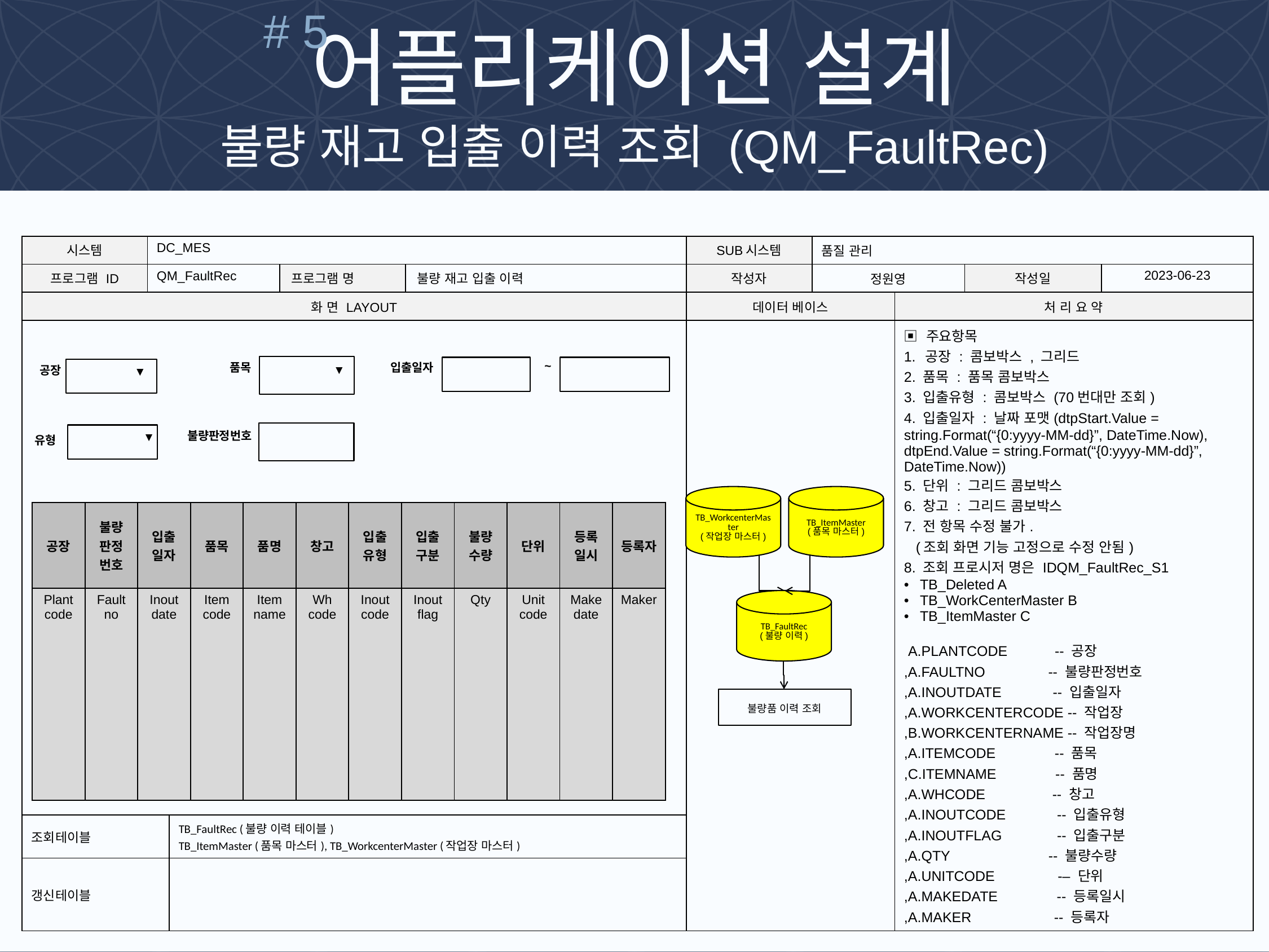

# 5
어플리케이션 설계
불량 재고 입출 이력 조회 (QM_FaultRec)

| 시스템 | DC\_MES |  |  |  | SUB시스템 | 품질 관리 |  |  |  |
| --- | --- | --- | --- | --- | --- | --- | --- | --- | --- |
| 프로그램 ID | QM\_FaultRec |  | 프로그램 명 | 불량 재고 입출 이력 | 작성자 | 정원영 |  | 작성일 | 2023-06-23 |
| 화 면 LAYOUT |  |  |  |  | 데이터 베이스 |  | 처 리 요 약 |  |  |
|  |  |  |  |  |  |  | ▣ 주요항목 공장 : 콤보박스 , 그리드 2. 품목 : 품목 콤보박스 3. 입출유형 : 콤보박스 (70번대만 조회) 4. 입출일자 : 날짜 포맷(dtpStart.Value = string.Format(“{0:yyyy-MM-dd}”, DateTime.Now), dtpEnd.Value = string.Format(“{0:yyyy-MM-dd}”, DateTime.Now)) 5. 단위 : 그리드 콤보박스 6. 창고 : 그리드 콤보박스 7. 전 항목 수정 불가. (조회 화면 기능 고정으로 수정 안됨) 8. 조회 프로시저 명은 IDQM\_FaultRec\_S1 TB\_Deleted A TB\_WorkCenterMaster B TB\_ItemMaster C A.PLANTCODE -- 공장 ,A.FAULTNO -- 불량판정번호 ,A.INOUTDATE -- 입출일자 ,A.WORKCENTERCODE -- 작업장 ,B.WORKCENTERNAME -- 작업장명 ,A.ITEMCODE -- 품목 ,C.ITEMNAME -- 품명 ,A.WHCODE -- 창고 ,A.INOUTCODE -- 입출유형 ,A.INOUTFLAG -- 입출구분 ,A.QTY -- 불량수량 ,A.UNITCODE -– 단위 ,A.MAKEDATE -- 등록일시 ,A.MAKER -- 등록자 |  |  |
| 조회테이블 |  | TB\_FaultRec (불량 이력 테이블) TB\_ItemMaster (품목 마스터), TB\_WorkcenterMaster (작업장 마스터) |  |  |  |  |  |  |  |
| 갱신테이블 |  |  |  |  |  |  |  |  |  |
~
품목
입출일자
▼
▼

공장

불량판정번호
▼

유형
TB_WorkcenterMaster
(작업장 마스터)
TB_ItemMaster
(품목 마스터)
TB_FaultRec
(불량 이력)
불량품 이력 조회
| 공장 | 불량 판정 번호 | 입출 일자 | 품목 | 품명 | 창고 | 입출 유형 | 입출 구분 | 불량 수량 | 단위 | 등록 일시 | 등록자 |
| --- | --- | --- | --- | --- | --- | --- | --- | --- | --- | --- | --- |
| Plant code | Fault no | Inout date | Item code | Item name | Wh code | Inout code | Inout flag | Qty | Unit code | Make date | Maker |